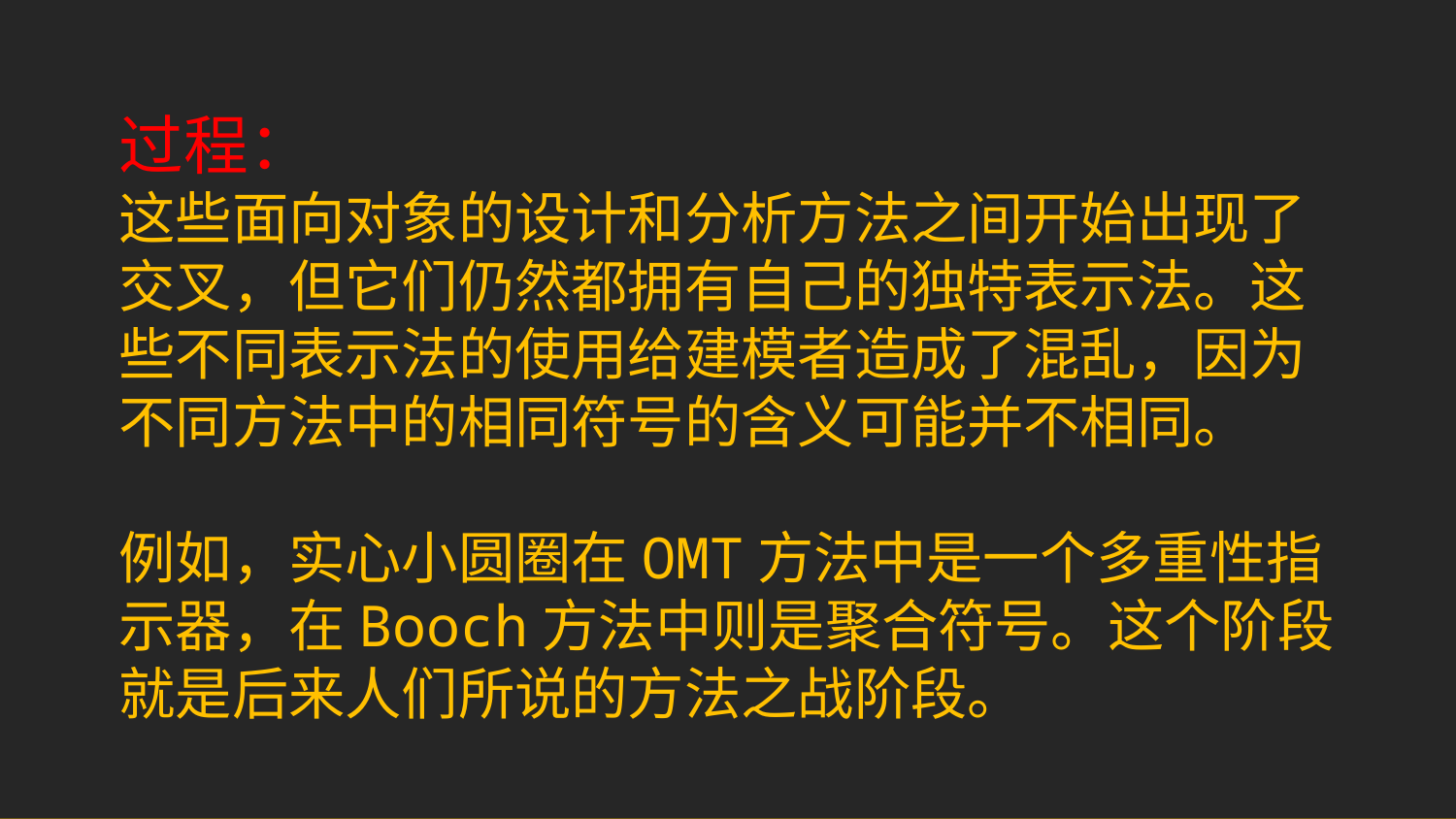

过程：
这些面向对象的设计和分析方法之间开始出现了交叉，但它们仍然都拥有自己的独特表示法。这些不同表示法的使用给建模者造成了混乱，因为不同方法中的相同符号的含义可能并不相同。

例如，实心小圆圈在OMT方法中是一个多重性指示器，在Booch方法中则是聚合符号。这个阶段就是后来人们所说的方法之战阶段。